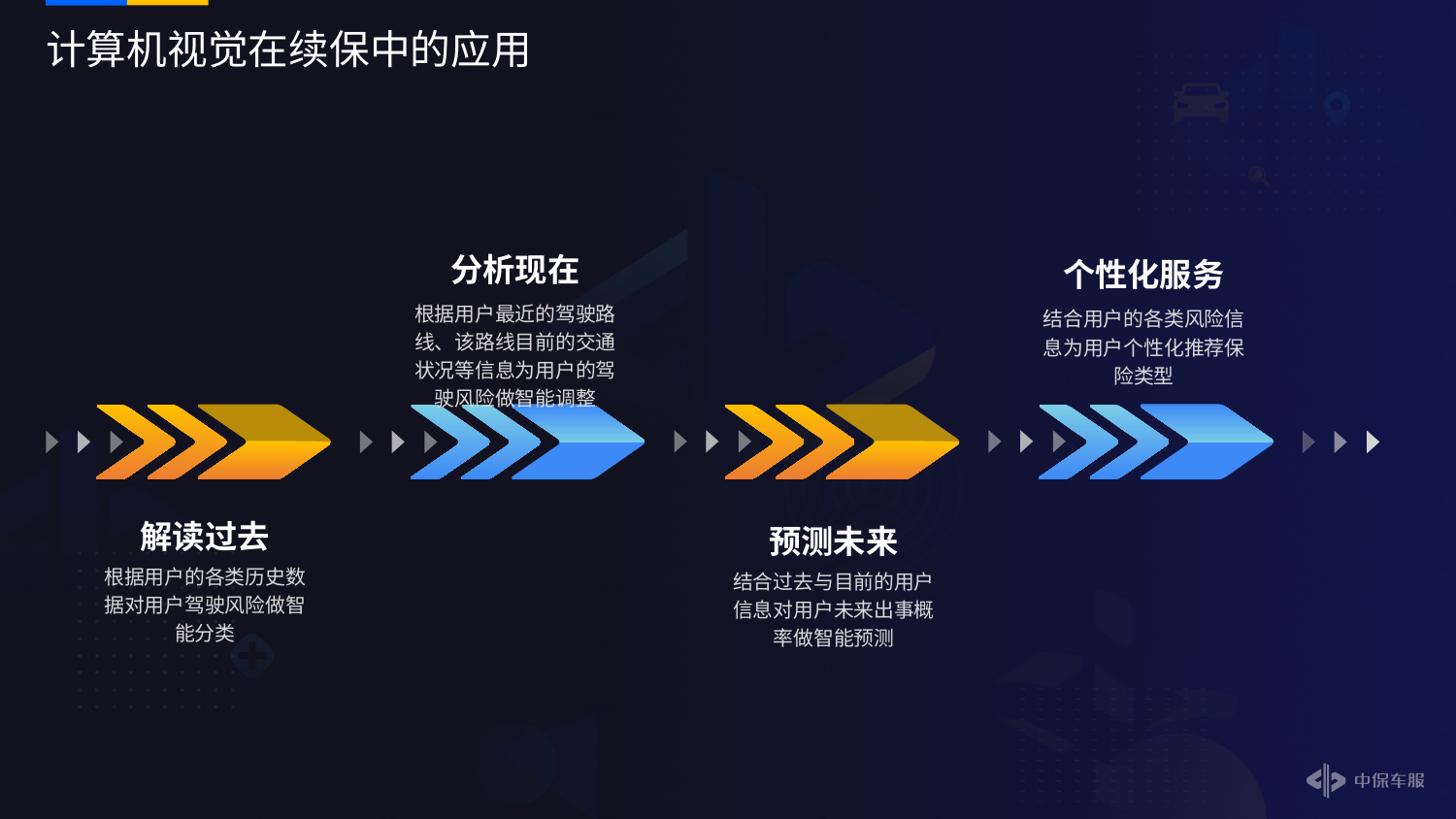

# 计算机视觉在续保中的应用
分析现在
根据用户最近的驾驶路线、该路线目前的交通状况等信息为用户的驾驶风险做智能调整
个性化服务
结合用户的各类风险信息为用户个性化推荐保险类型

解读过去
根据用户的各类历史数据对用户驾驶风险做智能分类
预测未来
结合过去与目前的用户信息对用户未来出事概率做智能预测